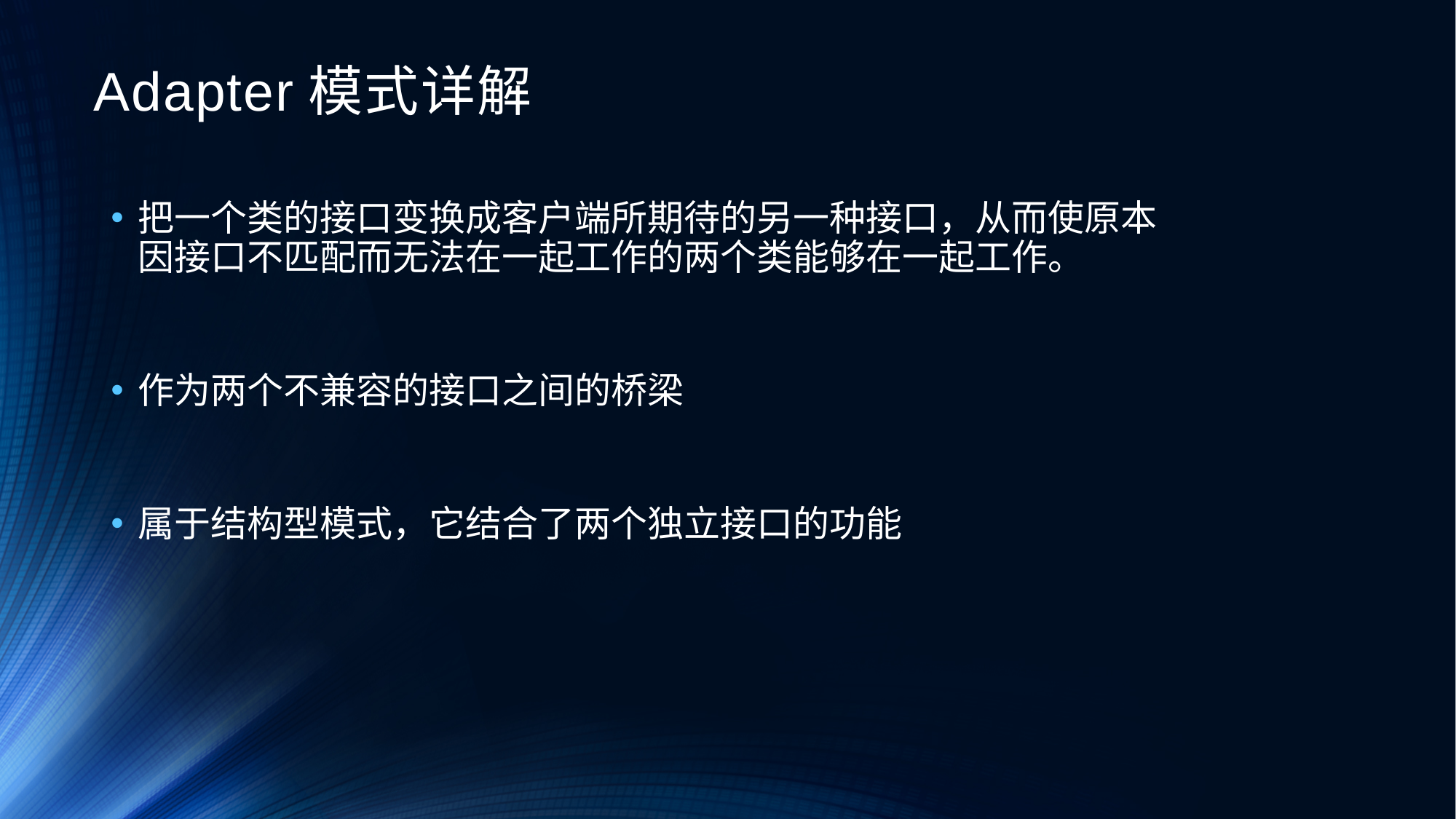

# Adapter模式详解
把一个类的接口变换成客户端所期待的另一种接口，从而使原本因接口不匹配而无法在一起工作的两个类能够在一起工作。

作为两个不兼容的接口之间的桥梁

属于结构型模式，它结合了两个独立接口的功能